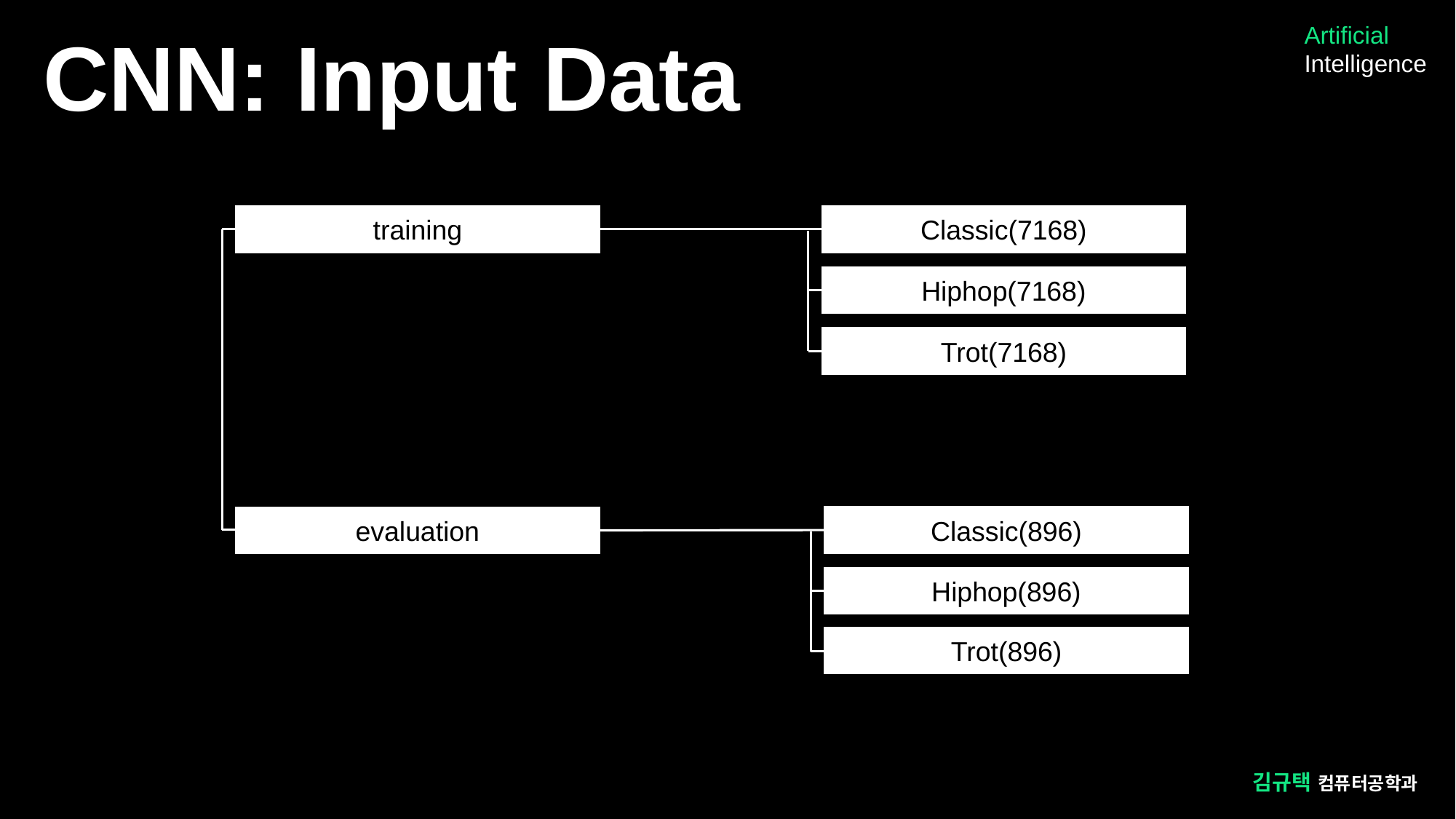

Artificial
Intelligence
CNN: Input Data
Classic(7168)
training
Hiphop(7168)
Trot(7168)
Classic(896)
evaluation
Hiphop(896)
Trot(896)
김규택 컴퓨터공학과